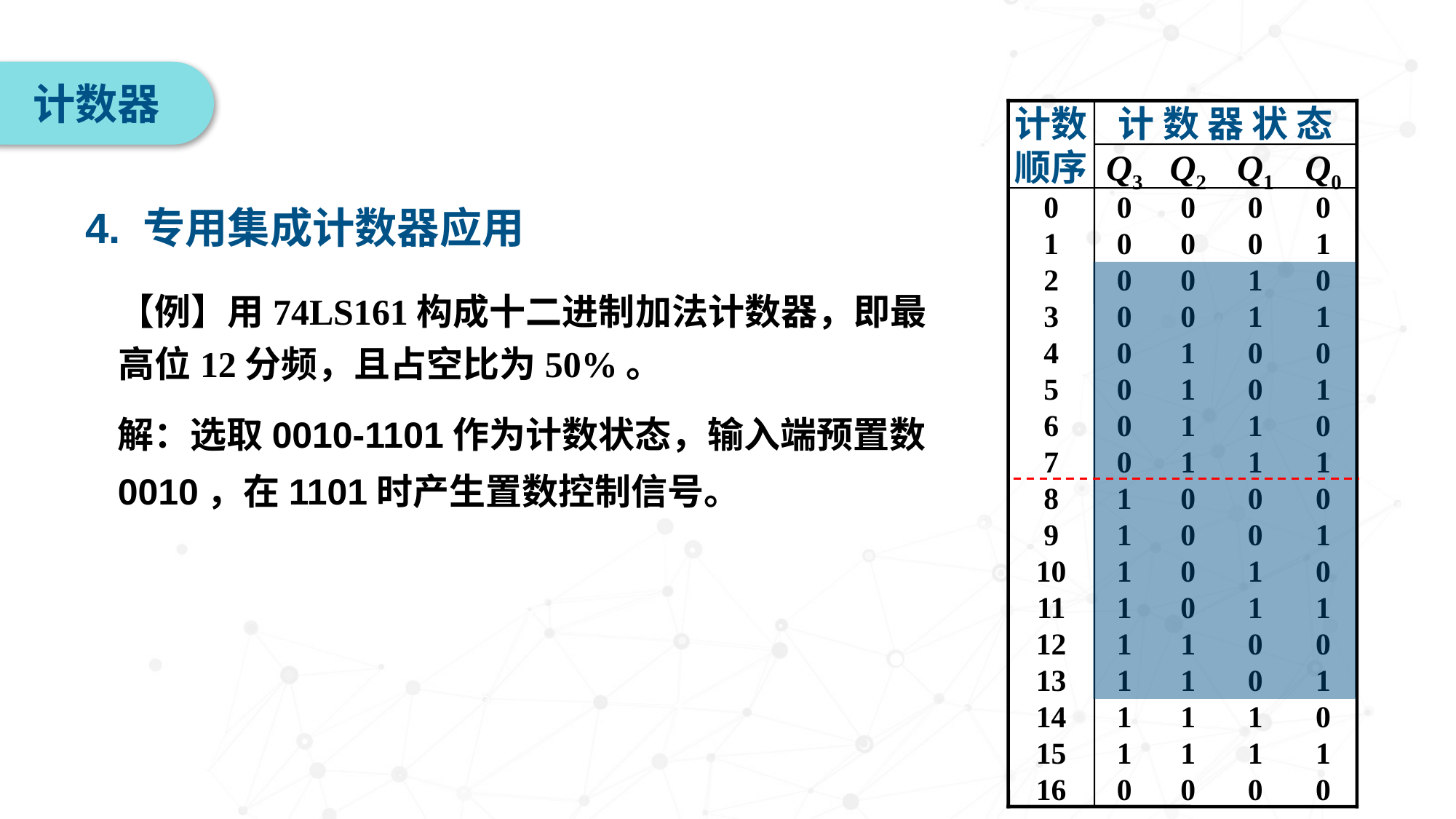

计数器
计数顺序

计 数 器 状 态

Q3

Q2
Q1
Q0
0

0
0
0
0
1
0
0
0
1
2
0
0
1
0
3
0
0
1
1
4
0
1
0
0
5
0
1
0
1
6
0
1
1
0
7
0
1
1
1
8
1
0
0
0
9
1
0
0
1
10
1
0
1
0
11
1
0
1
1
12
1
1
0
0
13
1
1
0
1
14
1
1
1
0
15
1
1
1
1
16
0
0
0
0

4. 专用集成计数器应用
【例】用74LS161构成十二进制加法计数器，即最高位12分频，且占空比为50%。

解：选取0010-1101作为计数状态，输入端预置数0010，在1101时产生置数控制信号。
64